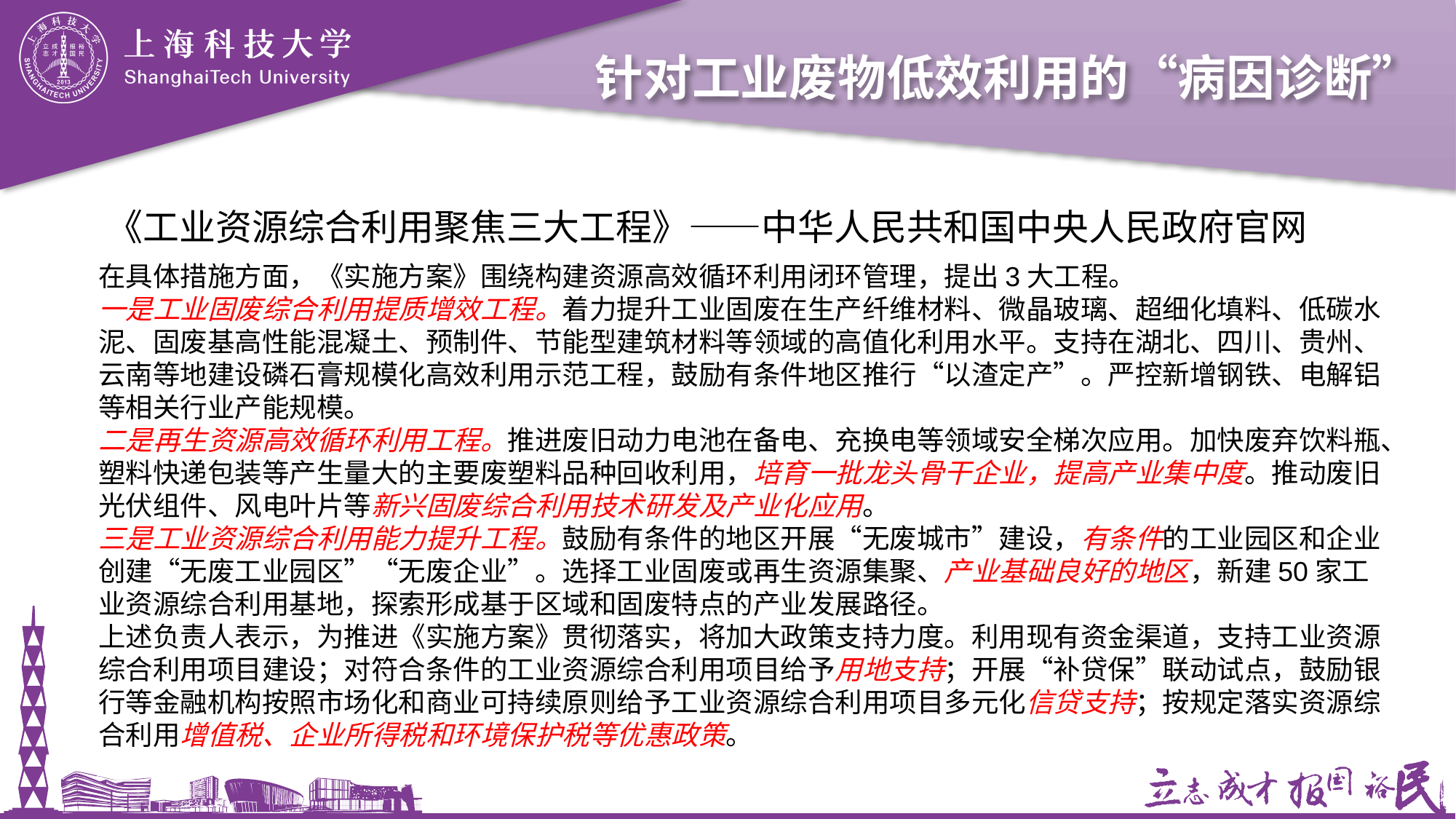

# 针对工业废物低效利用的“病因诊断”
《工业资源综合利用聚焦三大工程》——中华人民共和国中央人民政府官网
在具体措施方面，《实施方案》围绕构建资源高效循环利用闭环管理，提出3大工程。
一是工业固废综合利用提质增效工程。着力提升工业固废在生产纤维材料、微晶玻璃、超细化填料、低碳水泥、固废基高性能混凝土、预制件、节能型建筑材料等领域的高值化利用水平。支持在湖北、四川、贵州、云南等地建设磷石膏规模化高效利用示范工程，鼓励有条件地区推行“以渣定产”。严控新增钢铁、电解铝等相关行业产能规模。
二是再生资源高效循环利用工程。推进废旧动力电池在备电、充换电等领域安全梯次应用。加快废弃饮料瓶、塑料快递包装等产生量大的主要废塑料品种回收利用，培育一批龙头骨干企业，提高产业集中度。推动废旧光伏组件、风电叶片等新兴固废综合利用技术研发及产业化应用。
三是工业资源综合利用能力提升工程。鼓励有条件的地区开展“无废城市”建设，有条件的工业园区和企业创建“无废工业园区”“无废企业”。选择工业固废或再生资源集聚、产业基础良好的地区，新建50家工业资源综合利用基地，探索形成基于区域和固废特点的产业发展路径。
上述负责人表示，为推进《实施方案》贯彻落实，将加大政策支持力度。利用现有资金渠道，支持工业资源综合利用项目建设；对符合条件的工业资源综合利用项目给予用地支持；开展“补贷保”联动试点，鼓励银行等金融机构按照市场化和商业可持续原则给予工业资源综合利用项目多元化信贷支持；按规定落实资源综合利用增值税、企业所得税和环境保护税等优惠政策。